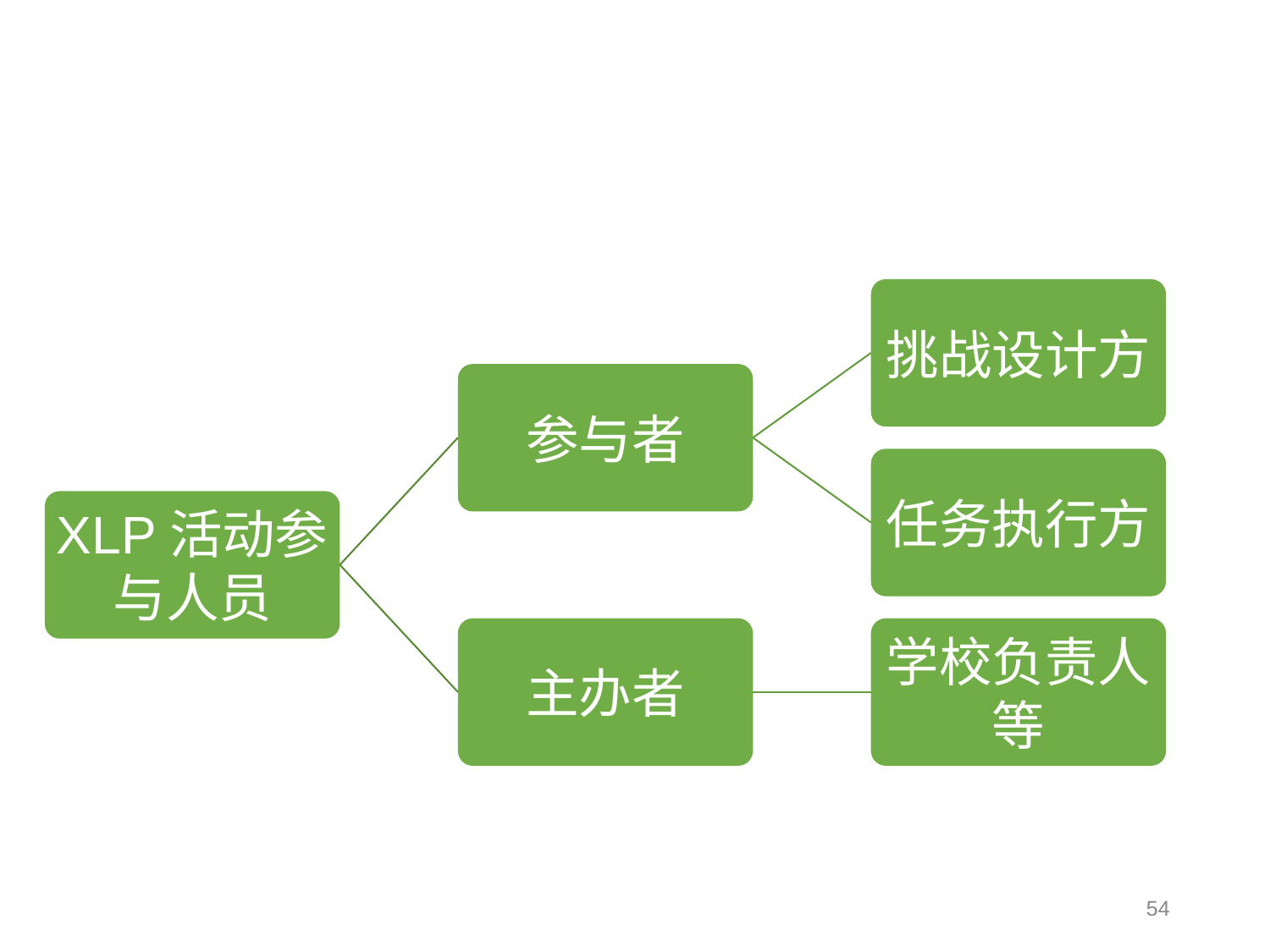

挑战设计方

参与者

任务执行方

XLP活动参与人员

主办者
学校负责人等

54